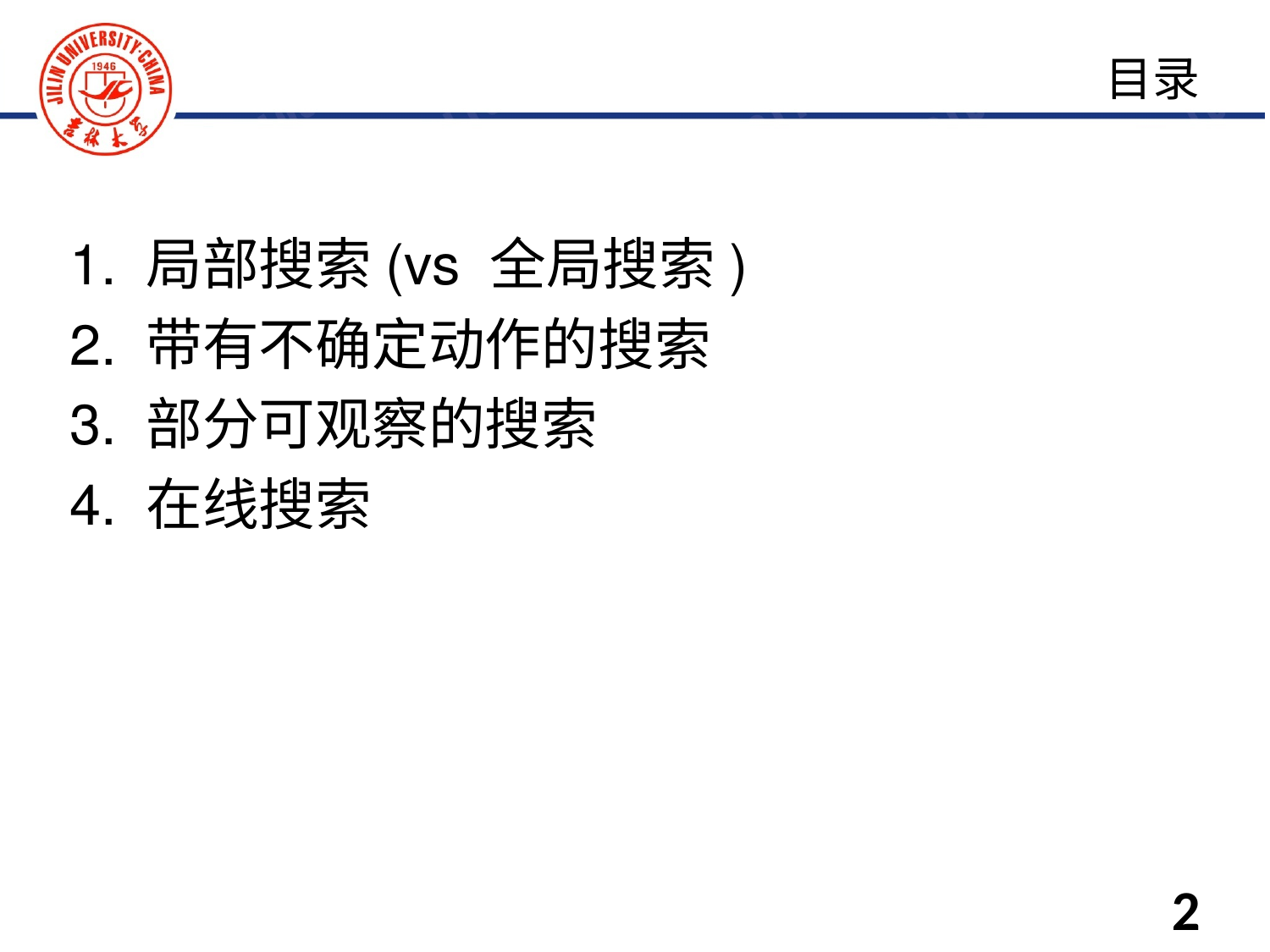

1. 局部搜索(vs 全局搜索)
2. 带有不确定动作的搜索
3. 部分可观察的搜索
4. 在线搜索
目录
2